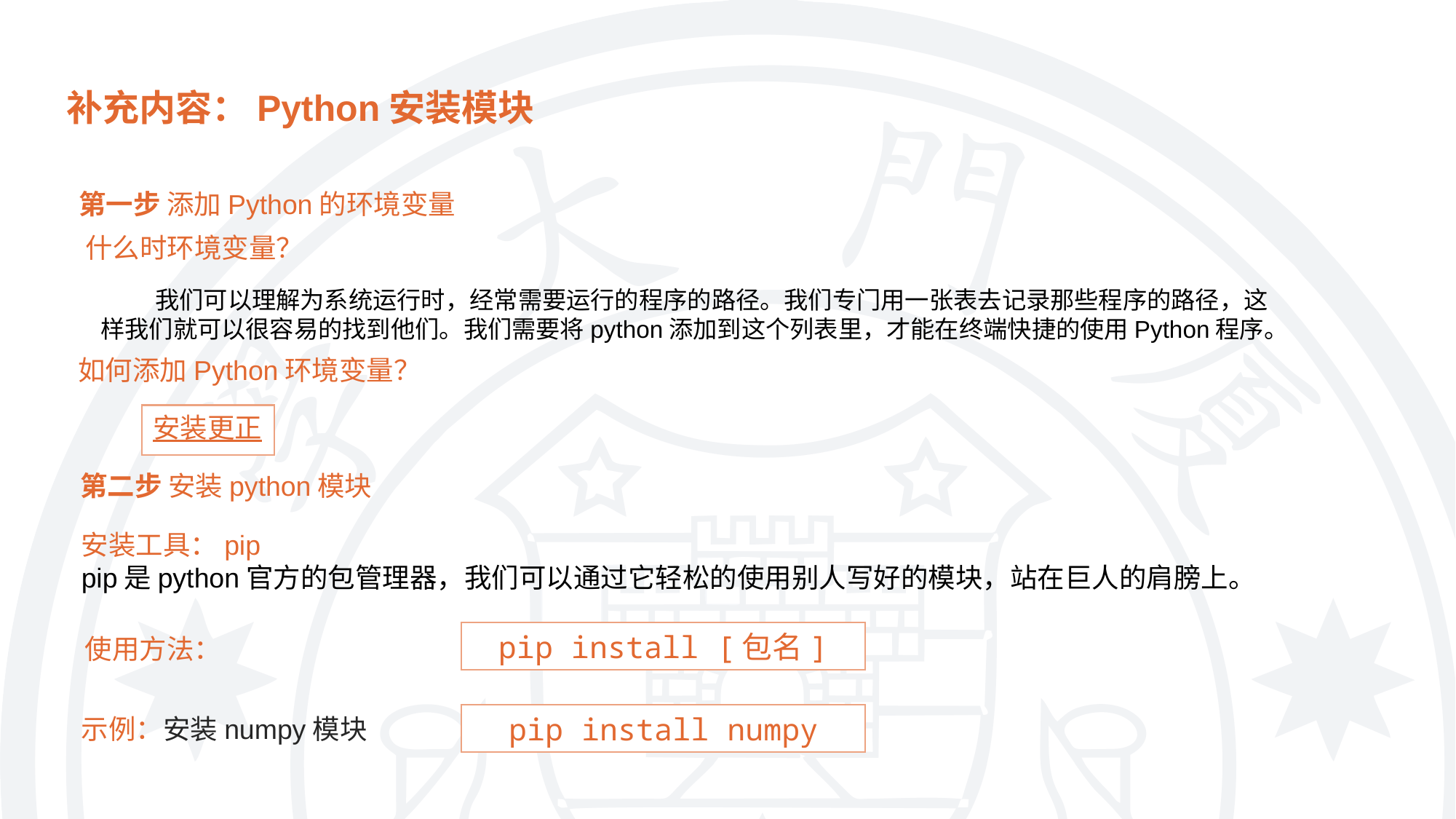

补充内容：Python安装模块
第一步 添加Python的环境变量
什么时环境变量？
我们可以理解为系统运行时，经常需要运行的程序的路径。我们专门用一张表去记录那些程序的路径，这样我们就可以很容易的找到他们。我们需要将python添加到这个列表里，才能在终端快捷的使用Python程序。
如何添加Python环境变量？
安装更正
第二步 安装python模块
安装工具：pip
pip是python官方的包管理器，我们可以通过它轻松的使用别人写好的模块，站在巨人的肩膀上。
pip install [包名]
使用方法：
pip install numpy
示例：安装numpy模块